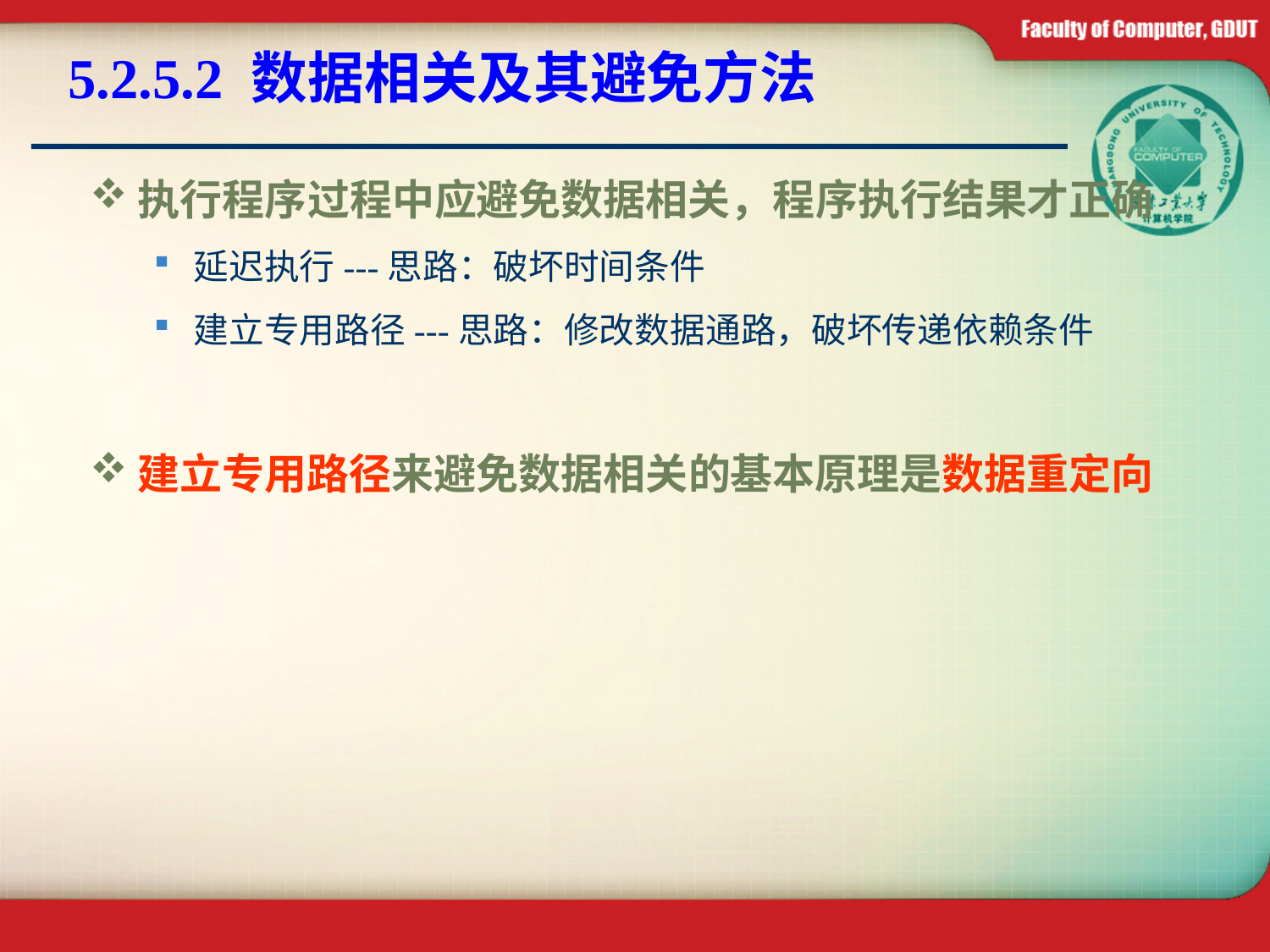

# 5.2.5.2 数据相关及其避免方法
执行程序过程中应避免数据相关，程序执行结果才正确
延迟执行---思路：破坏时间条件
建立专用路径---思路：修改数据通路，破坏传递依赖条件

建立专用路径来避免数据相关的基本原理是数据重定向